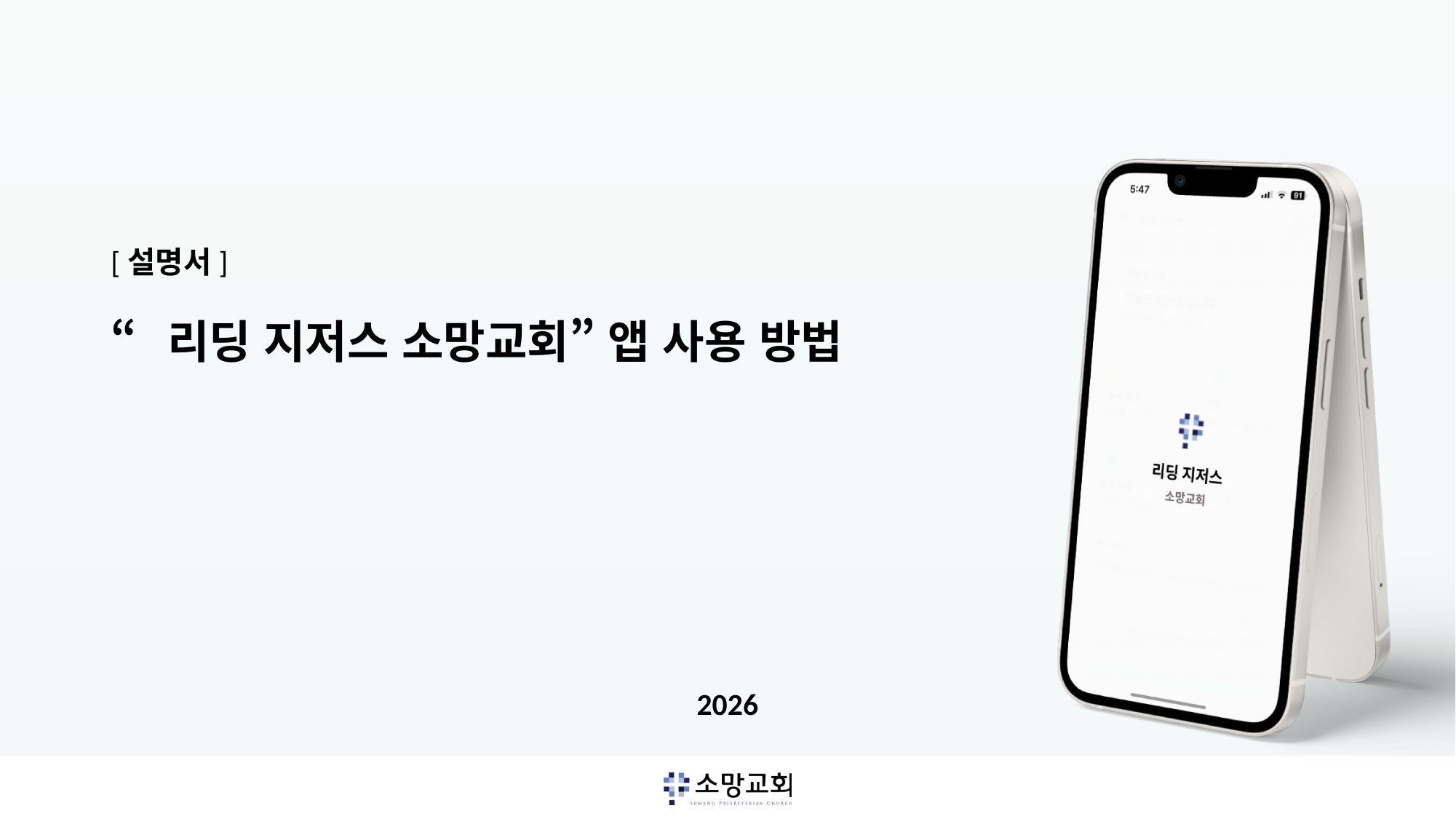

# [설명서]
“리딩 지저스 소망교회” 앱 사용 방법
2026